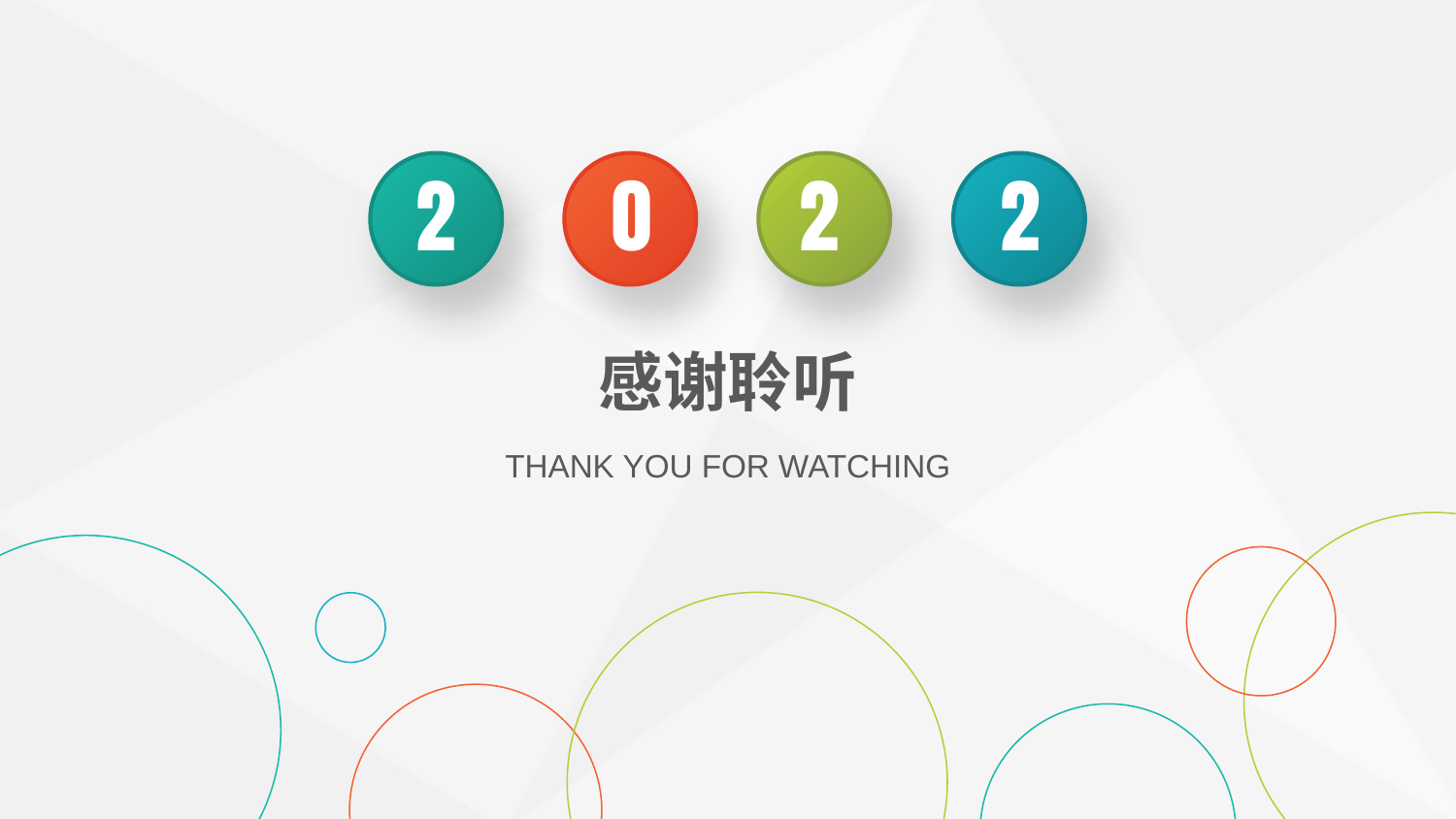

2
0
2
2
感谢聆听
THANK YOU FOR WATCHING